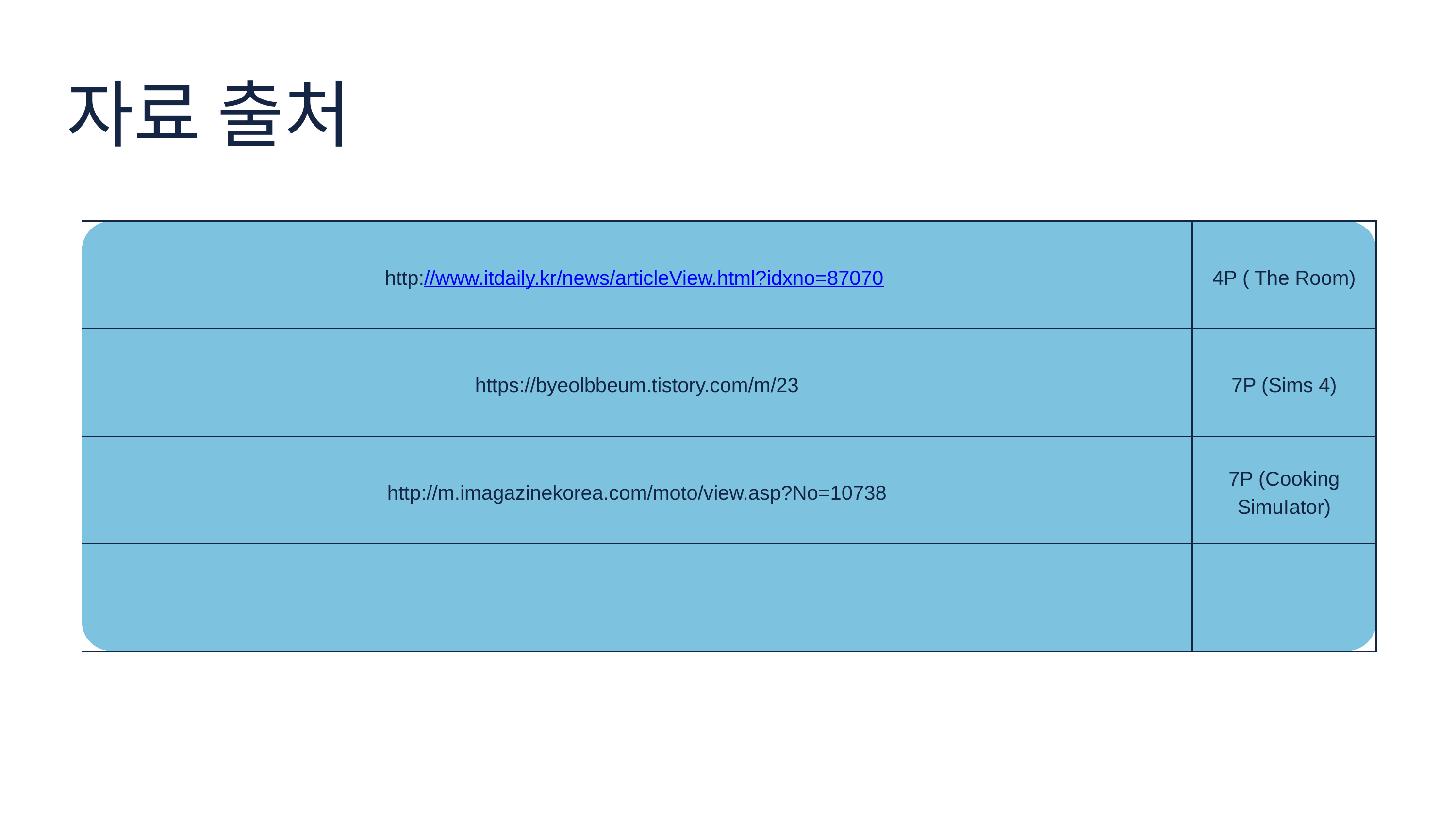

자료 출처

| http://www.itdaily.kr/news/articleView.html?idxno=87070 | 4P ( The Room) |
| --- | --- |
| https://byeolbbeum.tistory.com/m/23 | 7P (Sims 4) |
| http://m.imagazinekorea.com/moto/view.asp?No=10738 | 7P (Cooking SimuIator) |
|  |  |